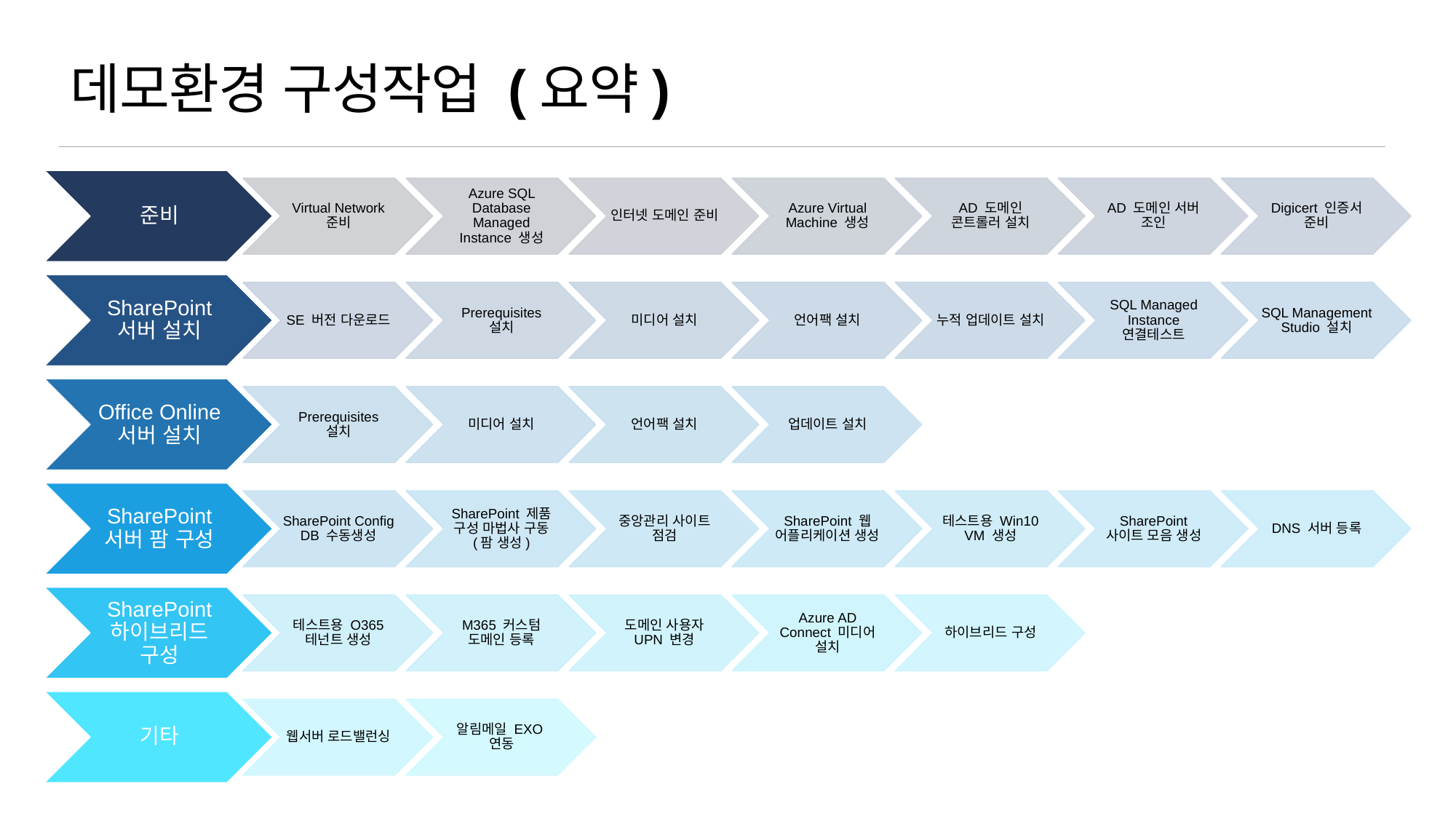

# 데모환경 구성작업 (요약)
준비
Virtual Network 준비
Azure SQL Database Managed Instance 생성
인터넷 도메인 준비
Azure Virtual Machine 생성
AD 도메인 콘트롤러 설치
AD 도메인 서버 조인
Digicert 인증서 준비
SharePoint 서버 설치
SE 버전 다운로드
Prerequisites 설치
미디어 설치
언어팩 설치
누적 업데이트 설치
SQL Managed Instance 연결테스트
SQL Management Studio 설치
Office Online 서버 설치
Prerequisites 설치
미디어 설치
언어팩 설치
업데이트 설치
SharePoint 서버 팜 구성
SharePoint Config DB 수동생성
SharePoint 제품 구성 마법사 구동 (팜 생성)
중앙관리 사이트 점검
SharePoint 웹 어플리케이션 생성
테스트용 Win10 VM 생성
SharePoint 사이트 모음 생성
DNS 서버 등록
SharePoint 하이브리드 구성
테스트용 O365 테넌트 생성
M365 커스텀 도메인 등록
도메인 사용자 UPN 변경
Azure AD Connect 미디어 설치
하이브리드 구성
기타
웹서버 로드밸런싱
알림메일 EXO연동